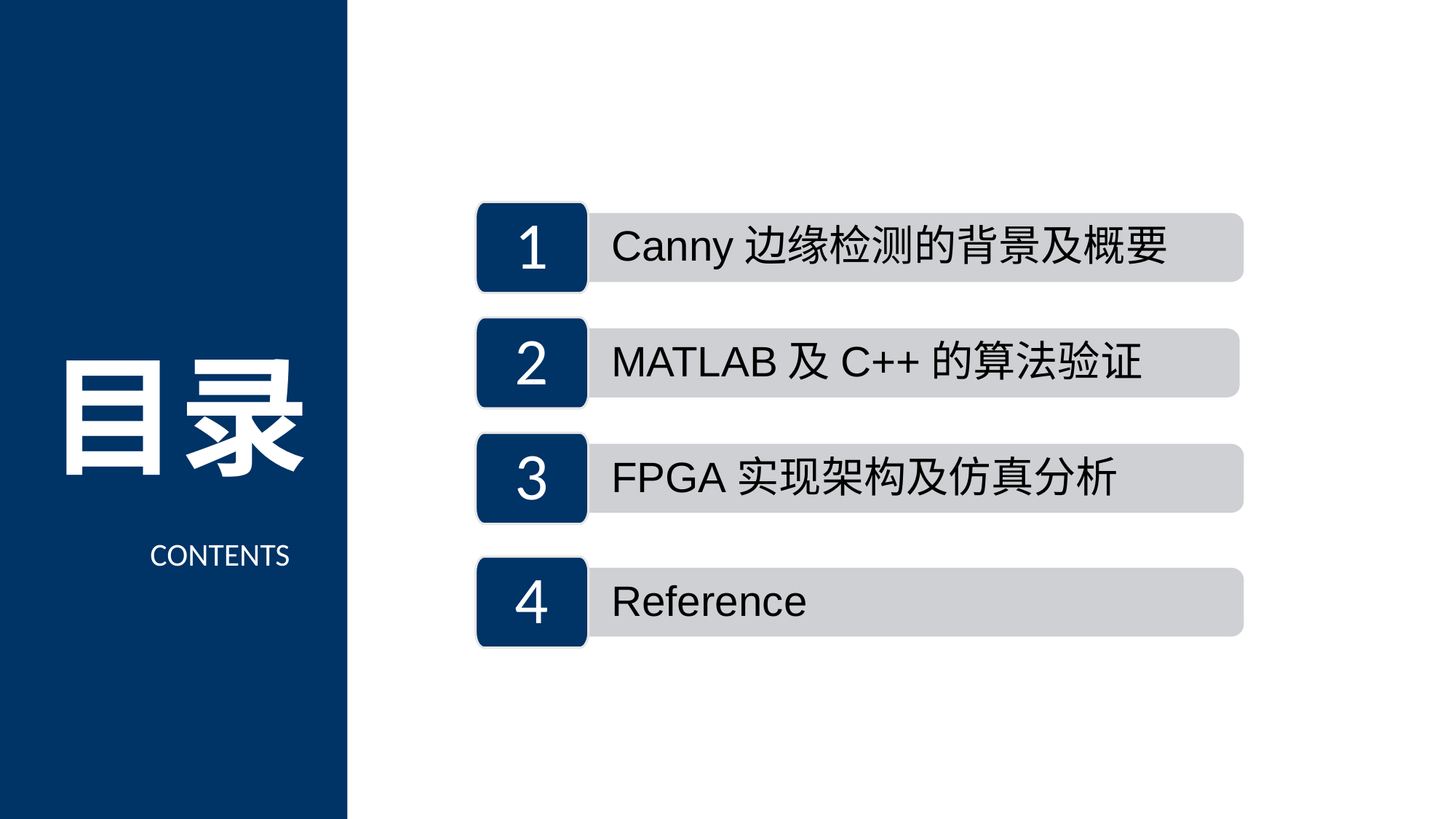

1
Canny边缘检测的背景及概要
2
MATLAB及C++的算法验证
目录
3
FPGA实现架构及仿真分析
CONTENTS
4
Reference